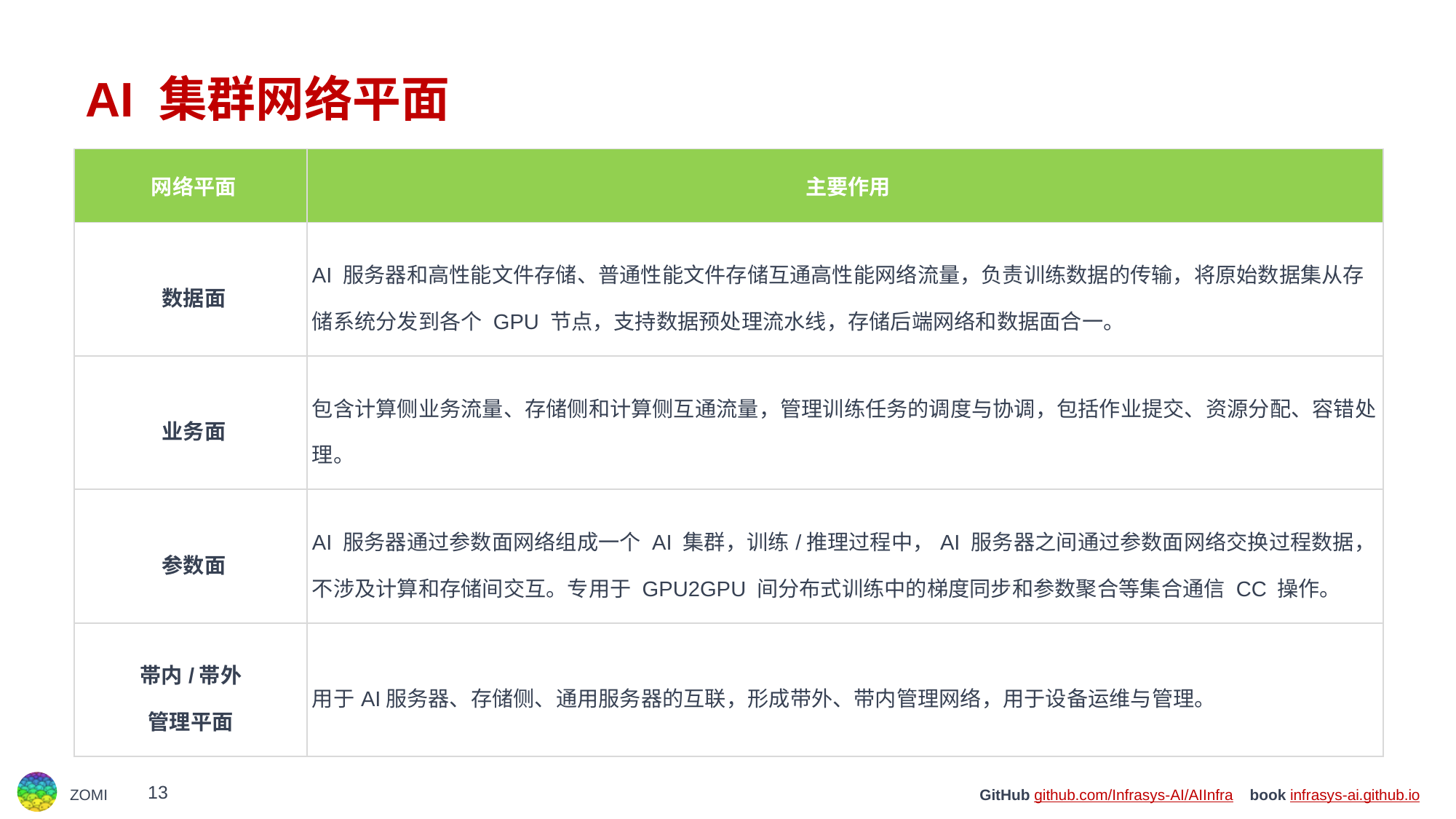

# AI 集群网络平面
| ​​网络平面​​ | ​​主要作用​​ |
| --- | --- |
| ​​数据面​​ | AI 服务器和高性能文件存储、普通性能文件存储互通高性能网络流量，负责训练数据的传输，将原始数据集从存储系统分发到各个 GPU 节点，支持数据预处理流水线，存储后端网络和数据面合一。 |
| ​​业务面​​ | 包含计算侧业务流量、存储侧和计算侧互通流量，管理训练任务的调度与协调，包括作业提交、资源分配、容错处理。 |
| ​​参数面​​ | AI 服务器通过参数面网络组成一个 AI 集群，训练/推理过程中，AI 服务器之间通过参数面网络交换过程数据，不涉及计算和存储间交互。专用于 GPU2GPU 间分布式训练中的梯度同步和参数聚合等集合通信 CC 操作。 |
| 帯内/帯外 管理平面 | 用于AI服务器、存储侧、通用服务器的互联，形成带外、带内管理网络，用于设备运维与管理。 |